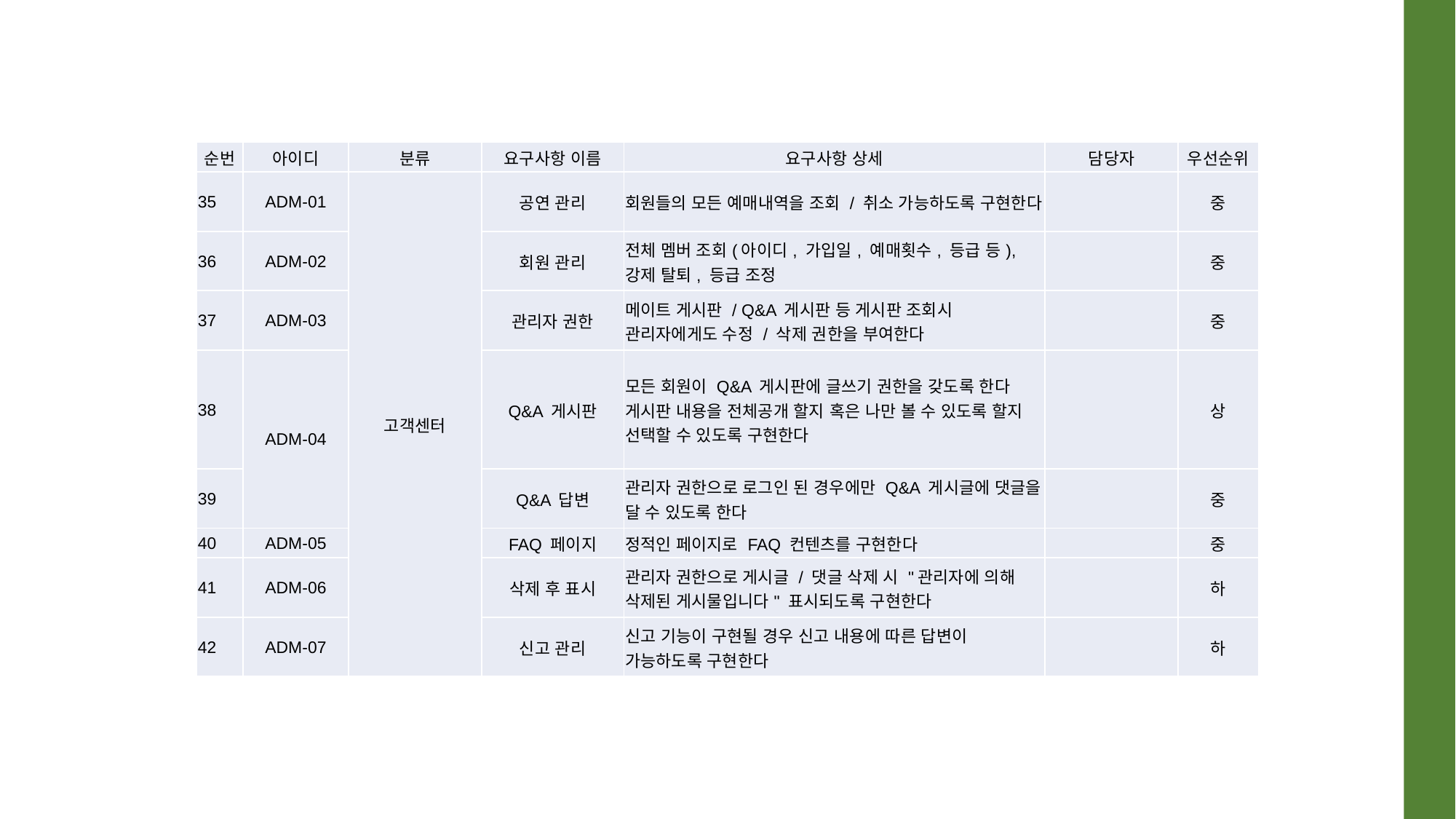

| 순번 | 아이디 | 분류 | 요구사항 이름 | 요구사항 상세 | 담당자 | 우선순위 |
| --- | --- | --- | --- | --- | --- | --- |
| 35 | ADM-01 | 고객센터 | 공연 관리 | 회원들의 모든 예매내역을 조회 / 취소 가능하도록 구현한다 |  | 중 |
| 36 | ADM-02 |  | 회원 관리 | 전체 멤버 조회(아이디, 가입일, 예매횟수, 등급 등), 강제 탈퇴, 등급 조정 |  | 중 |
| 37 | ADM-03 |  | 관리자 권한 | 메이트 게시판 / Q&A 게시판 등 게시판 조회시 관리자에게도 수정 / 삭제 권한을 부여한다 |  | 중 |
| 38 | ADM-04 |  | Q&A 게시판 | 모든 회원이 Q&A 게시판에 글쓰기 권한을 갖도록 한다 게시판 내용을 전체공개 할지 혹은 나만 볼 수 있도록 할지 선택할 수 있도록 구현한다 |  | 상 |
| 39 |  |  | Q&A 답변 | 관리자 권한으로 로그인 된 경우에만 Q&A 게시글에 댓글을 달 수 있도록 한다 |  | 중 |
| 40 | ADM-05 |  | FAQ 페이지 | 정적인 페이지로 FAQ 컨텐츠를 구현한다 |  | 중 |
| 41 | ADM-06 |  | 삭제 후 표시 | 관리자 권한으로 게시글 / 댓글 삭제 시 "관리자에 의해 삭제된 게시물입니다" 표시되도록 구현한다 |  | 하 |
| 42 | ADM-07 |  | 신고 관리 | 신고 기능이 구현될 경우 신고 내용에 따른 답변이 가능하도록 구현한다 |  | 하 |